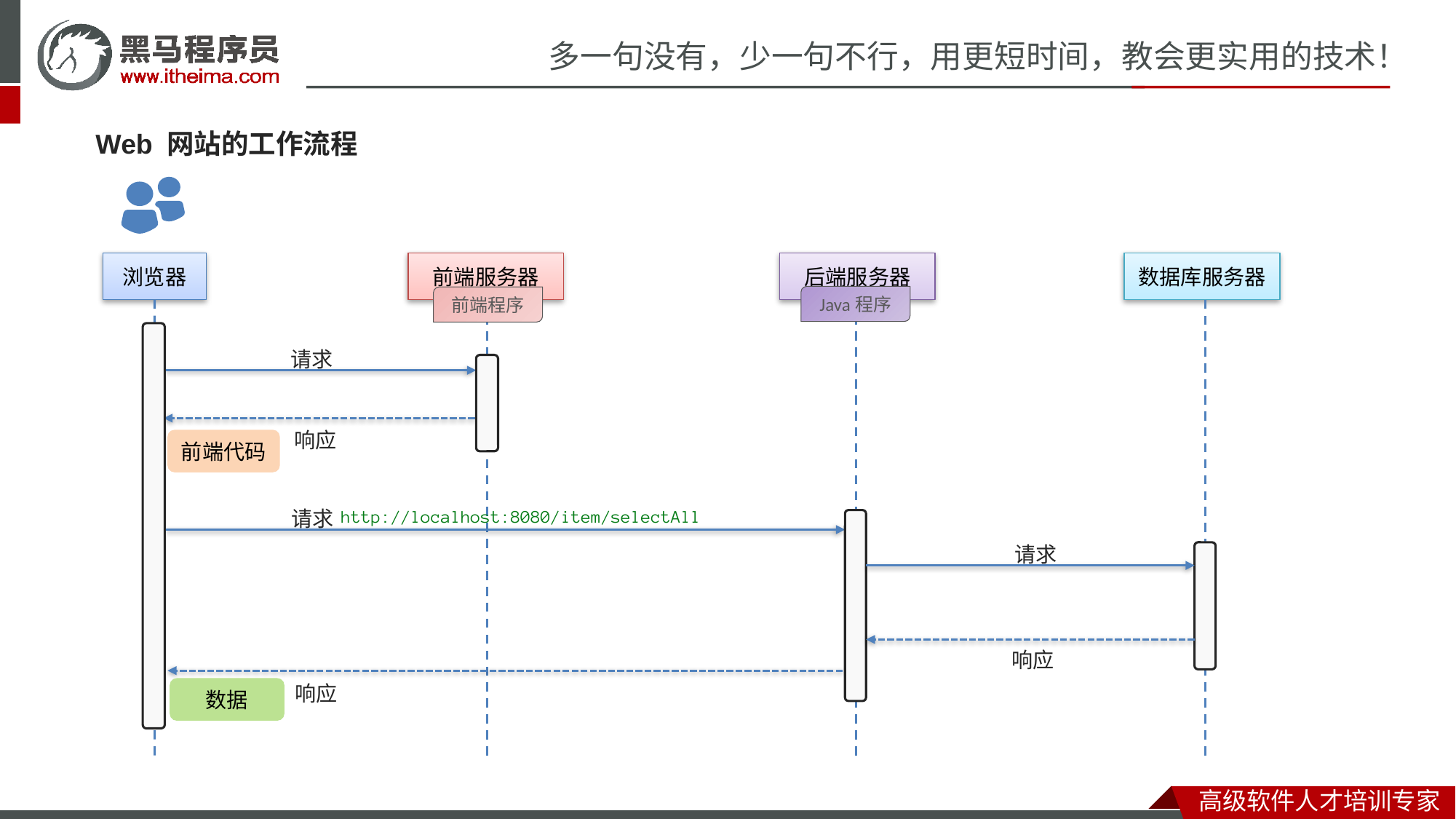

Web 网站的工作流程

前端服务器
后端服务器
数据库服务器
浏览器
Java程序
前端程序

请求

响应
前端代码
请求
http://localhost:8080/item/selectAll

请求

响应
响应
数据